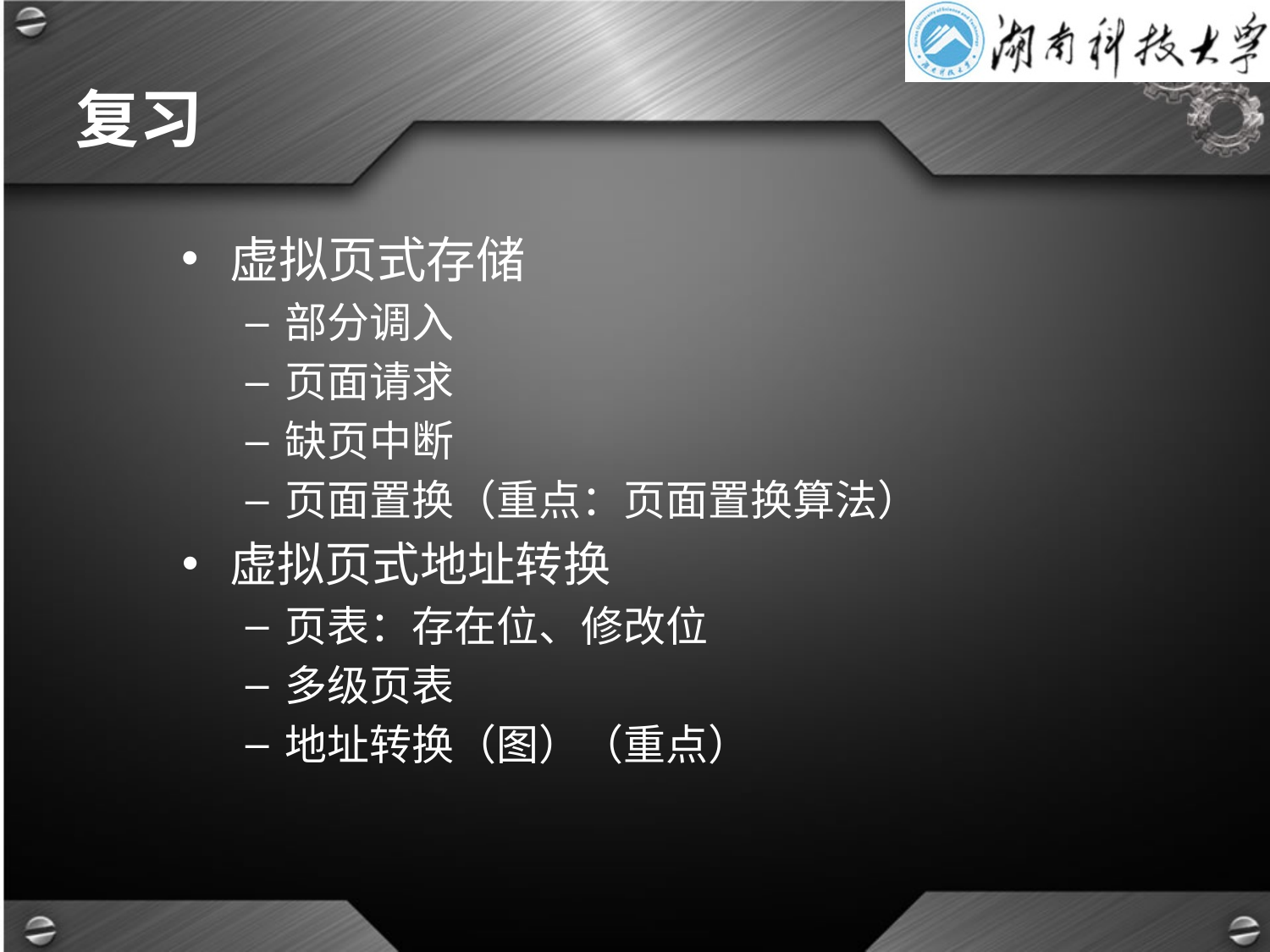

# 复习
虚拟页式存储
部分调入
页面请求
缺页中断
页面置换（重点：页面置换算法）
虚拟页式地址转换
页表：存在位、修改位
多级页表
地址转换（图）（重点）